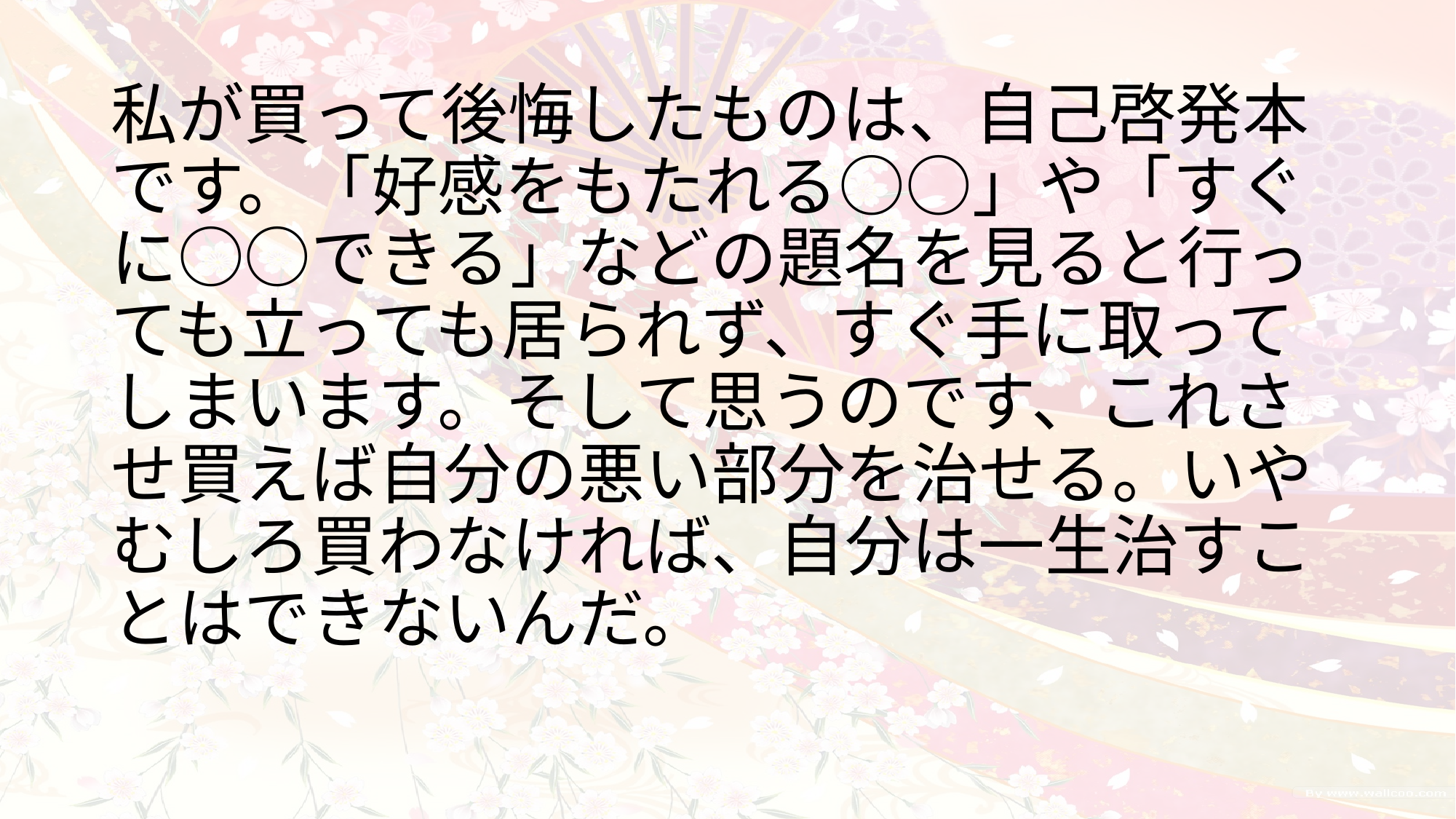

私が買って後悔したものは、自己啓発本です。「好感をもたれる○○」や「すぐに○○できる」などの題名を見ると行っても立っても居られず、すぐ手に取ってしまいます。そして思うのです、これさせ買えば自分の悪い部分を治せる。いやむしろ買わなければ、自分は一生治すことはできないんだ。